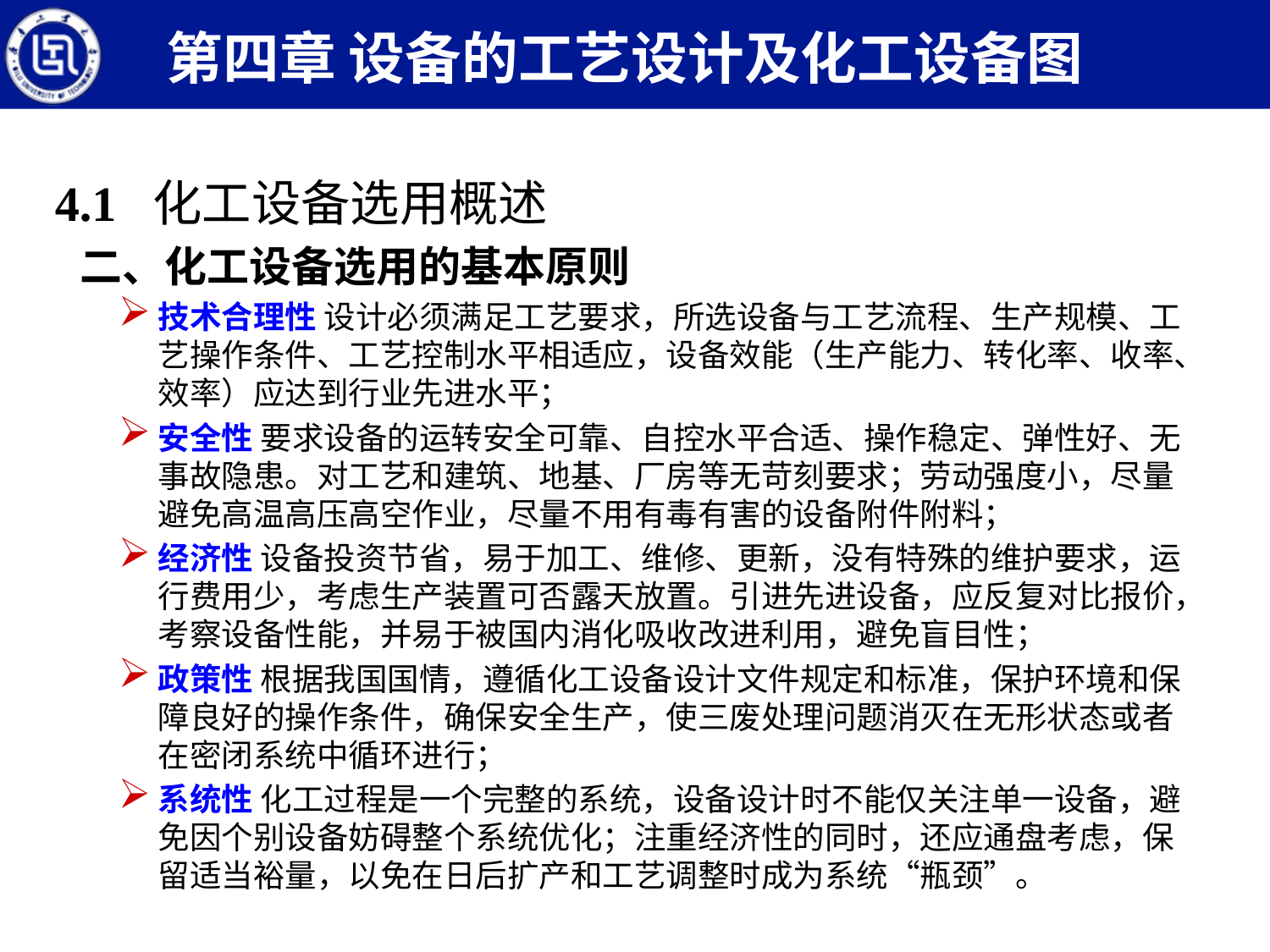

第四章 设备的工艺设计及化工设备图
4.1  化工设备选用概述
二、化工设备选用的基本原则
技术合理性 设计必须满足工艺要求，所选设备与工艺流程、生产规模、工艺操作条件、工艺控制水平相适应，设备效能（生产能力、转化率、收率、效率）应达到行业先进水平；
安全性 要求设备的运转安全可靠、自控水平合适、操作稳定、弹性好、无事故隐患。对工艺和建筑、地基、厂房等无苛刻要求；劳动强度小，尽量避免高温高压高空作业，尽量不用有毒有害的设备附件附料；
经济性 设备投资节省，易于加工、维修、更新，没有特殊的维护要求，运行费用少，考虑生产装置可否露天放置。引进先进设备，应反复对比报价，考察设备性能，并易于被国内消化吸收改进利用，避免盲目性；
政策性 根据我国国情，遵循化工设备设计文件规定和标准，保护环境和保障良好的操作条件，确保安全生产，使三废处理问题消灭在无形状态或者在密闭系统中循环进行；
系统性 化工过程是一个完整的系统，设备设计时不能仅关注单一设备，避免因个别设备妨碍整个系统优化；注重经济性的同时，还应通盘考虑，保留适当裕量，以免在日后扩产和工艺调整时成为系统“瓶颈”。